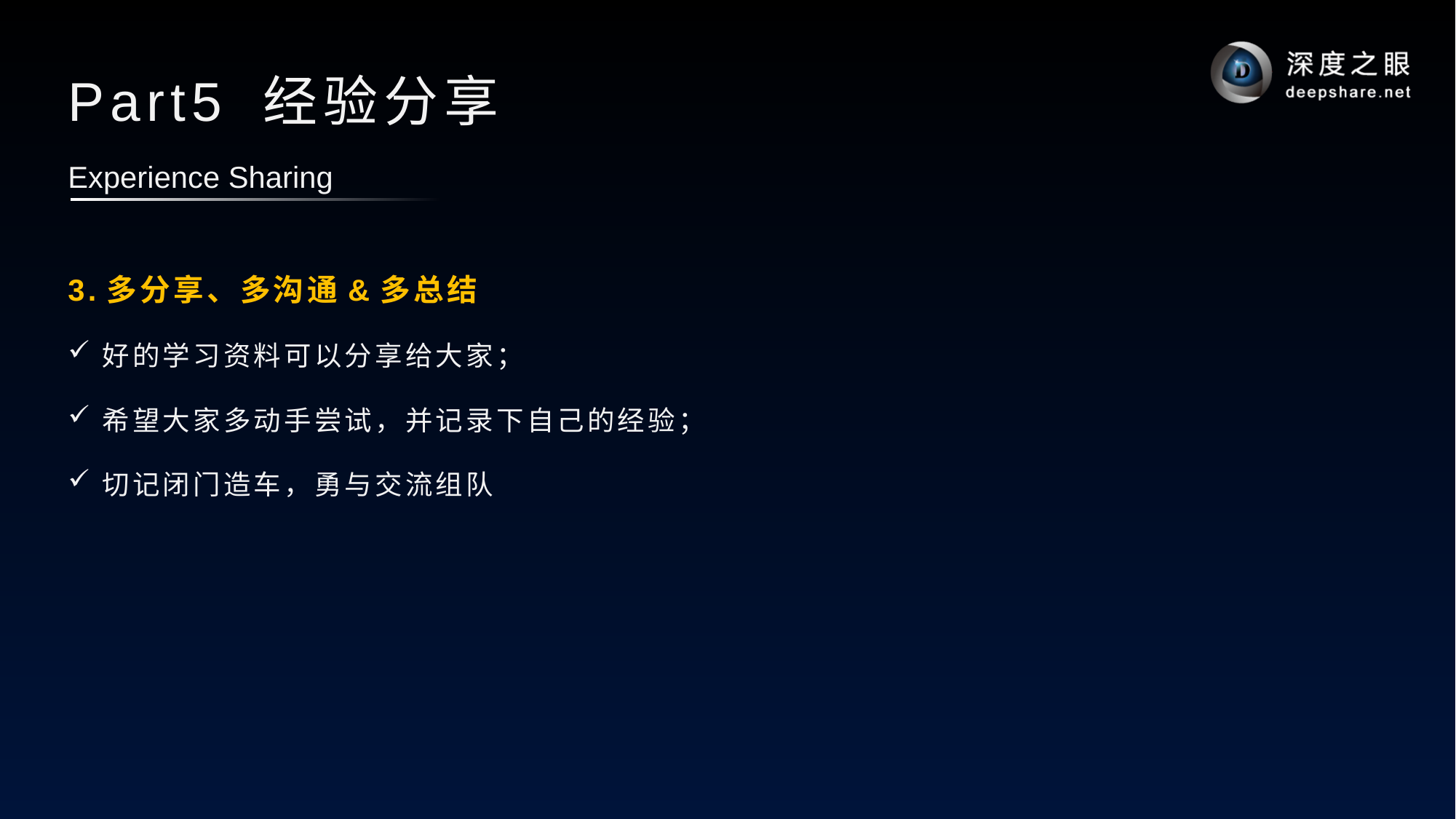

# Part5 经验分享
Experience Sharing
3.多分享、多沟通&多总结
好的学习资料可以分享给大家；
希望大家多动手尝试，并记录下自己的经验；
切记闭门造车，勇与交流组队